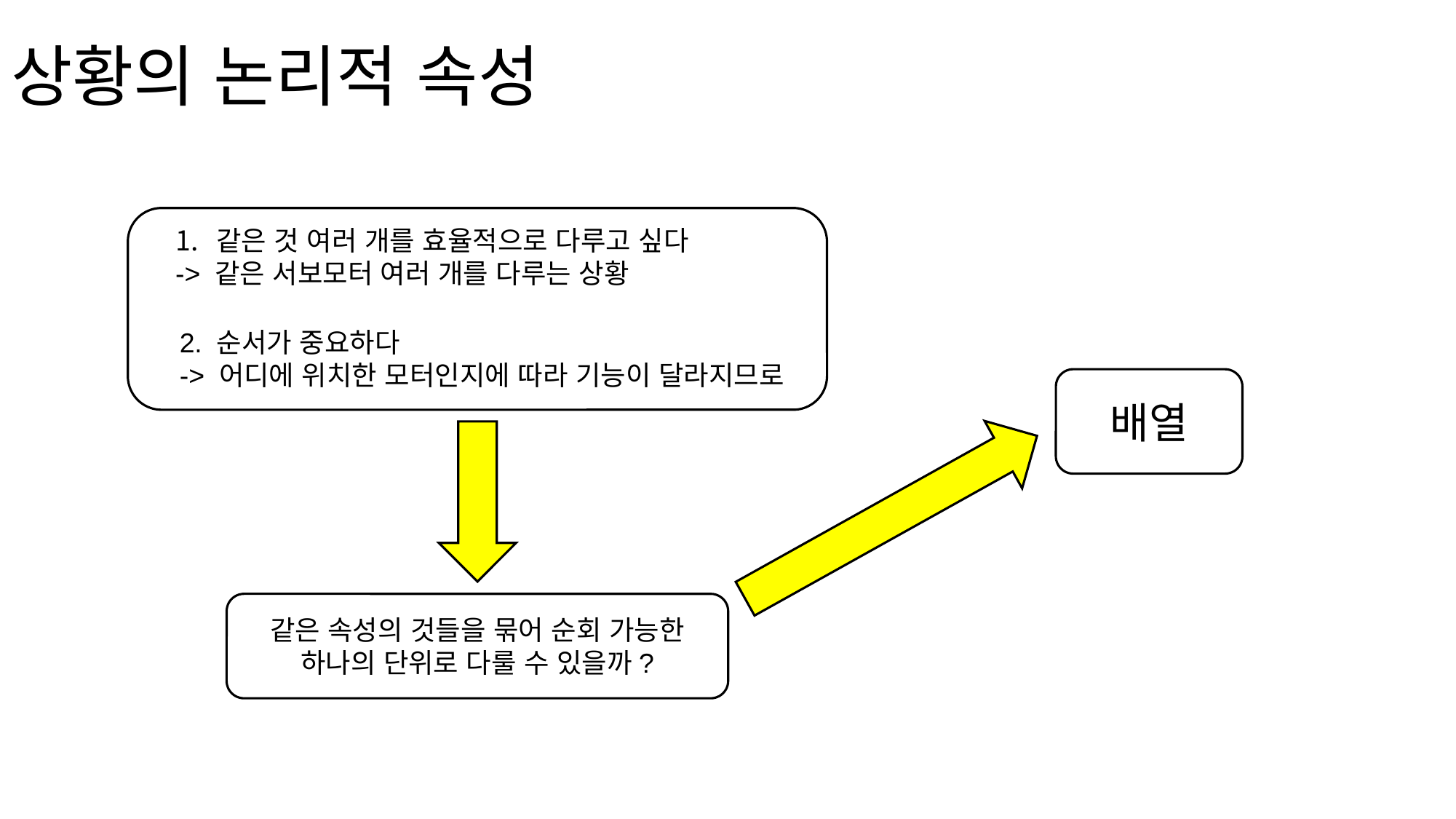

# 상황의 논리적 속성

같은 것 여러 개를 효율적으로 다루고 싶다
-> 같은 서보모터 여러 개를 다루는 상황
2. 순서가 중요하다
-> 어디에 위치한 모터인지에 따라 기능이 달라지므로
배열

같은 속성의 것들을 묶어 순회 가능한
하나의 단위로 다룰 수 있을까?